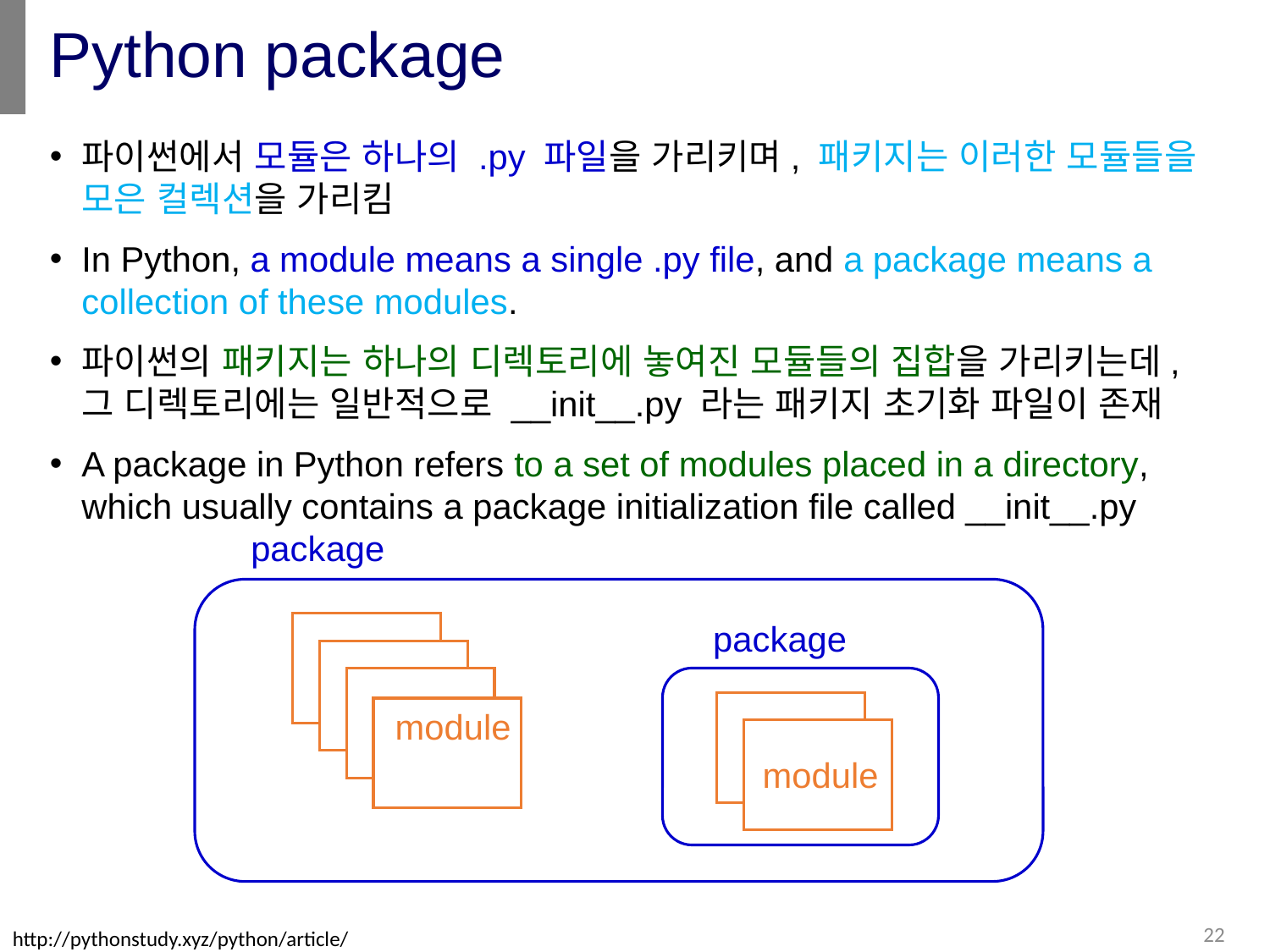

# Python package
파이썬에서 모듈은 하나의 .py 파일을 가리키며, 패키지는 이러한 모듈들을 모은 컬렉션을 가리킴
In Python, a module means a single .py file, and a package means a collection of these modules.
파이썬의 패키지는 하나의 디렉토리에 놓여진 모듈들의 집합을 가리키는데, 그 디렉토리에는 일반적으로 __init__.py 라는 패키지 초기화 파일이 존재
A package in Python refers to a set of modules placed in a directory, which usually contains a package initialization file called __init__.py

package

package

module

module
22
http://pythonstudy.xyz/python/article/